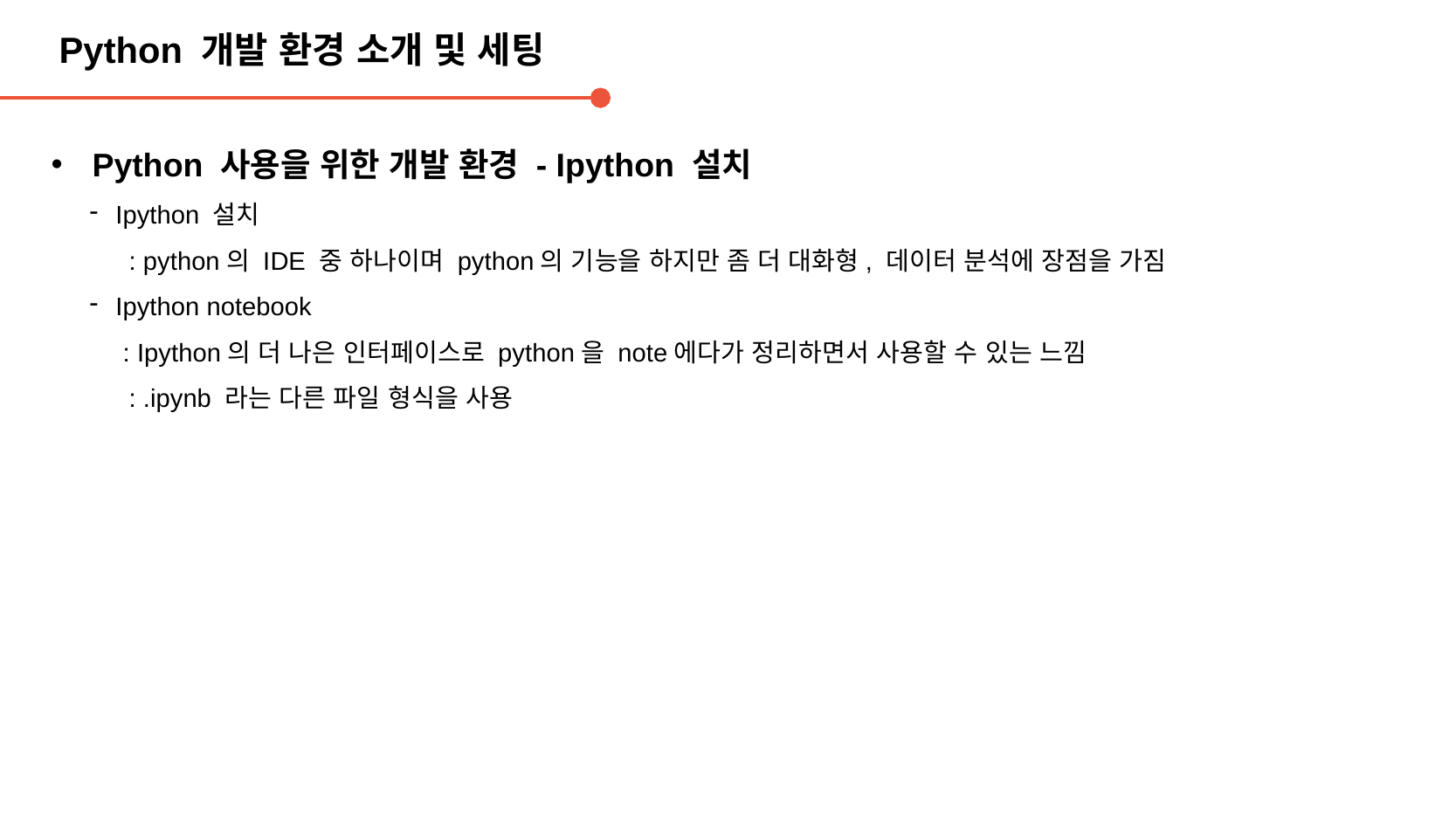

Python 개발 환경 소개 및 세팅
Python 사용을 위한 개발 환경 - Ipython 설치
Ipython 설치
 : python의 IDE 중 하나이며 python의 기능을 하지만 좀 더 대화형, 데이터 분석에 장점을 가짐
Ipython notebook
 : Ipython의 더 나은 인터페이스로 python을 note에다가 정리하면서 사용할 수 있는 느낌
 : .ipynb 라는 다른 파일 형식을 사용